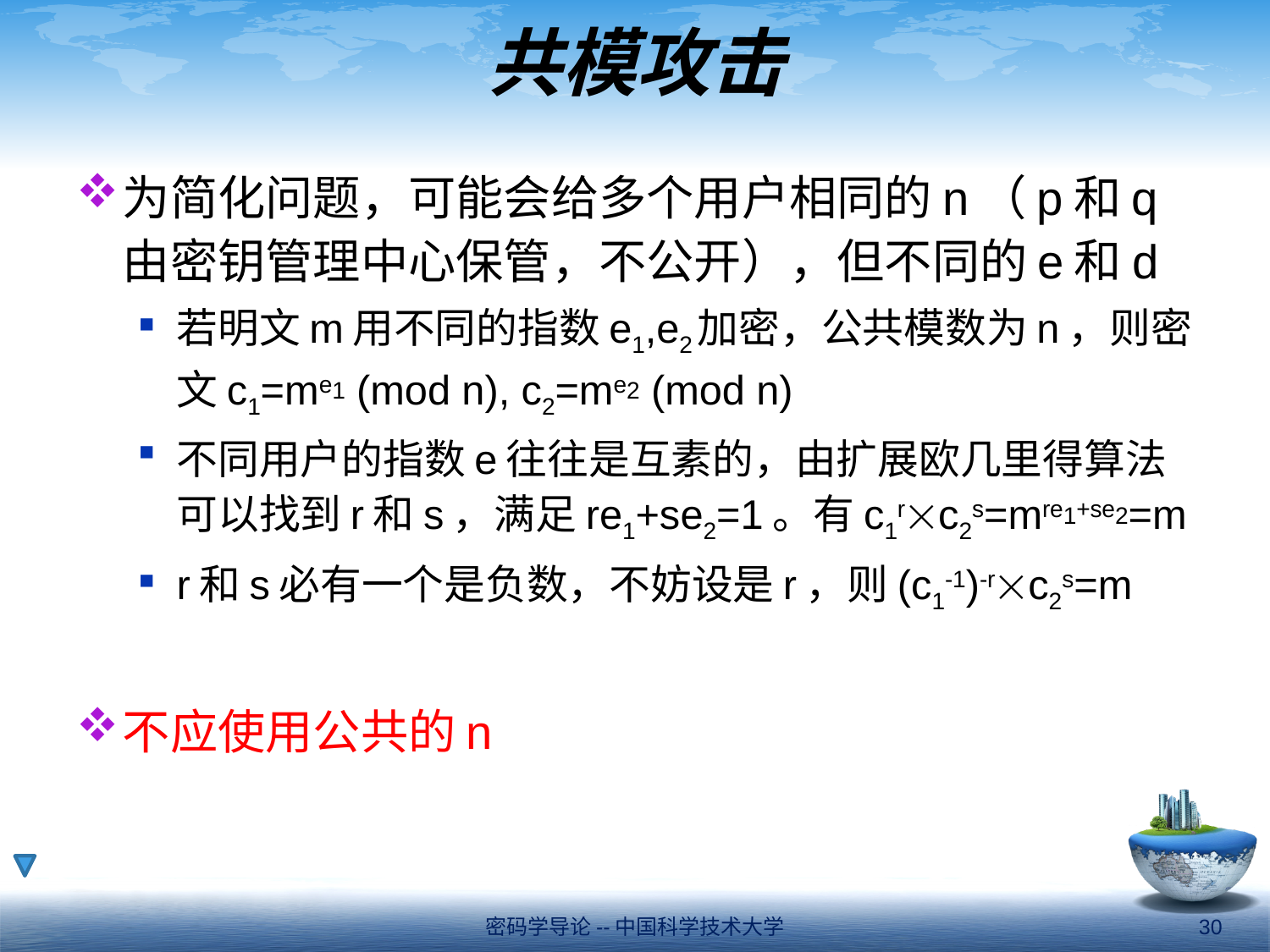

# 共模攻击
为简化问题，可能会给多个用户相同的n（p和q由密钥管理中心保管，不公开），但不同的e和d
若明文m用不同的指数e1,e2加密，公共模数为n，则密文c1=me1 (mod n), c2=me2 (mod n)
不同用户的指数e往往是互素的，由扩展欧几里得算法可以找到r和s，满足re1+se2=1。有c1r×c2s=mre1+se2=m
r和s必有一个是负数，不妨设是r，则(c1-1)-r×c2s=m

不应使用公共的n

密码学导论--中国科学技术大学
30